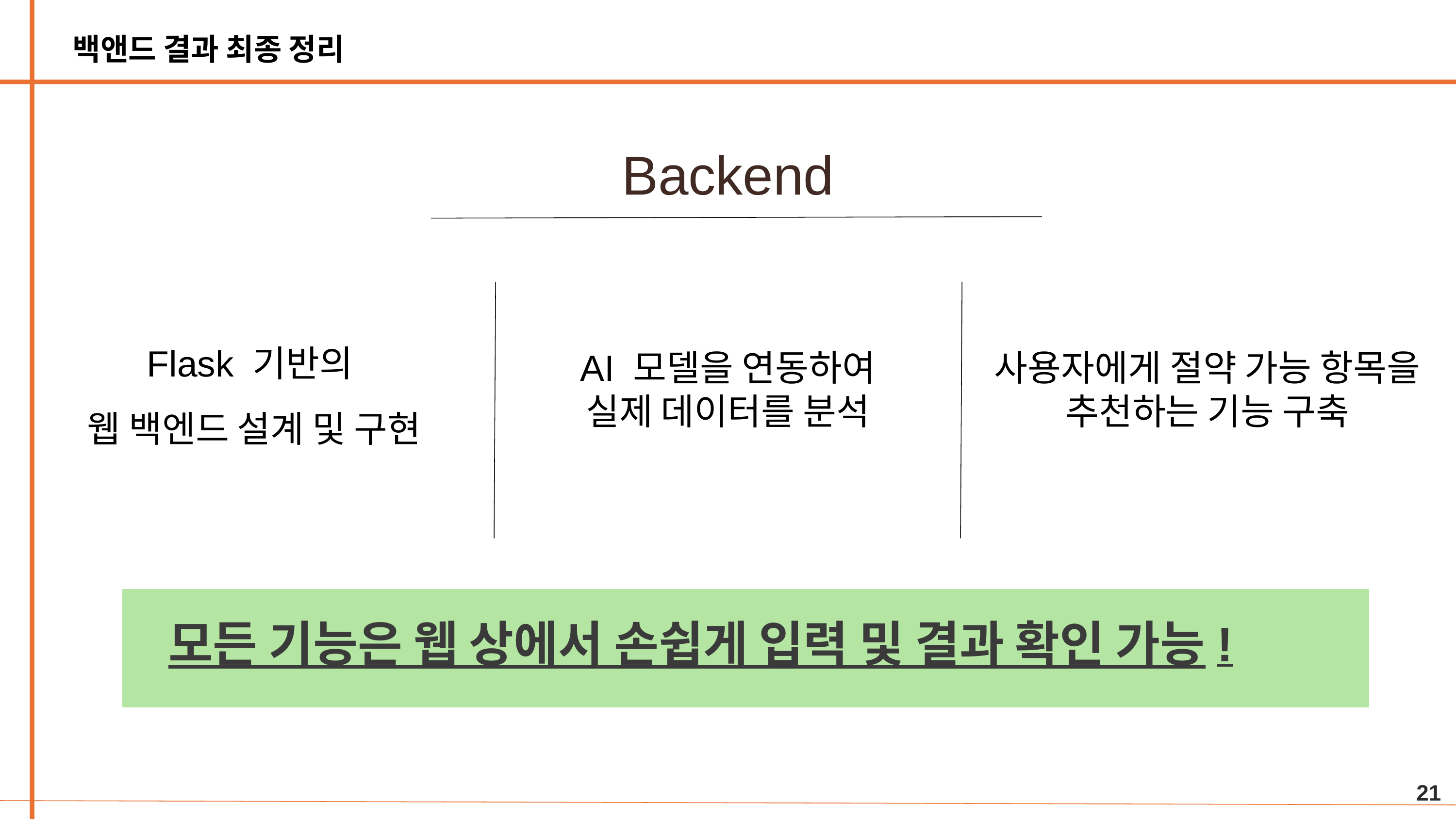

백앤드 결과 최종 정리

Backend

Flask 기반의
웹 백엔드 설계 및 구현
AI 모델을 연동하여
실제 데이터를 분석
사용자에게 절약 가능 항목을 추천하는 기능 구축

모든 기능은 웹 상에서 손쉽게 입력 및 결과 확인 가능!
21